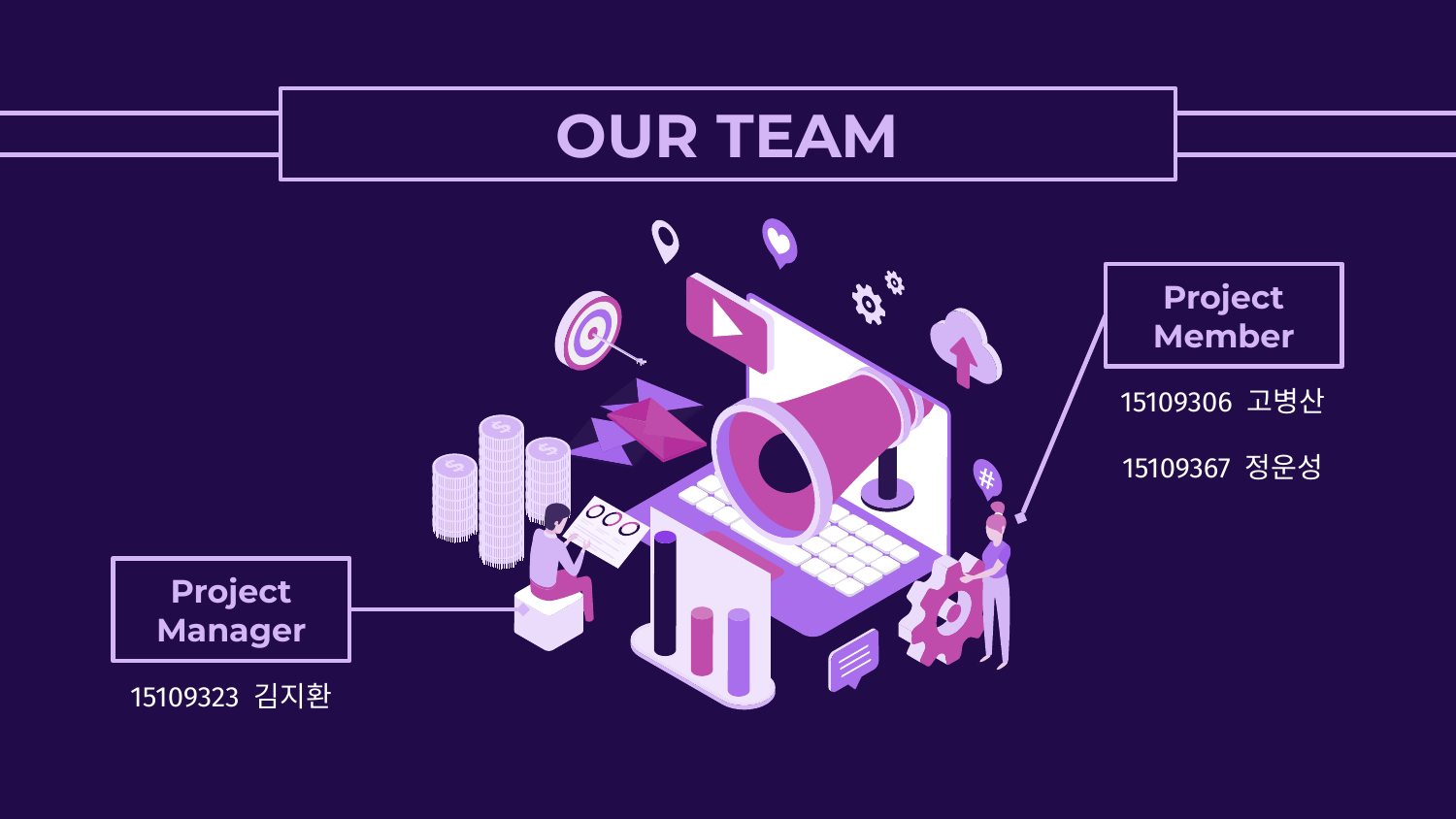

# OUR TEAM

Project Member
15109306 고병산
15109367 정운성
Project Manager
15109323 김지환